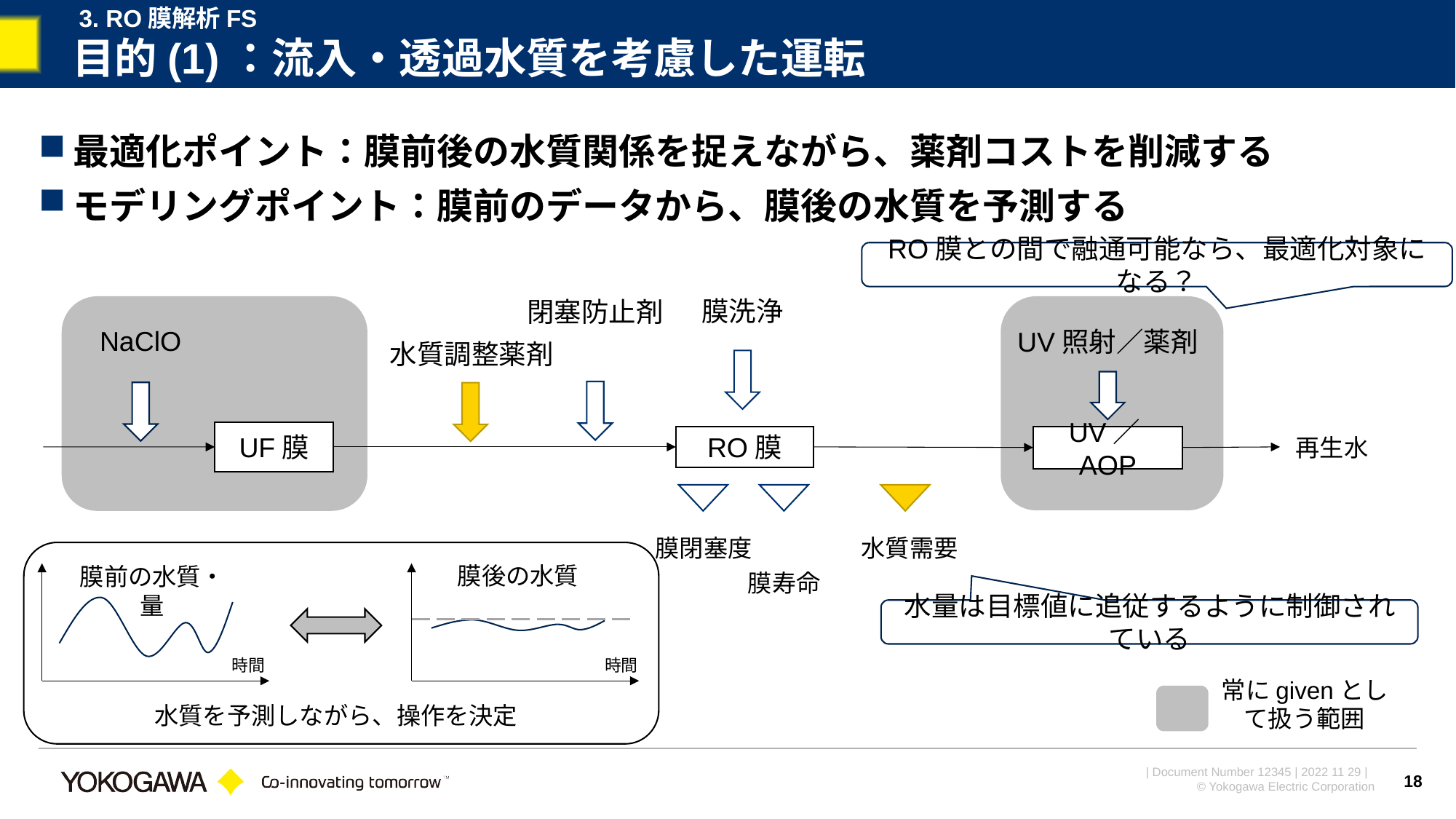

3. RO膜解析FS
# 目的(1)：流入・透過水質を考慮した運転
最適化ポイント：膜前後の水質関係を捉えながら、薬剤コストを削減する
モデリングポイント：膜前のデータから、膜後の水質を予測する
RO膜との間で融通可能なら、最適化対象になる？
膜洗浄
閉塞防止剤

NaClO
UV照射／薬剤
水質調整薬剤

UF膜
UV／AOP
RO膜
再生水

膜閉塞度
水質需要

膜後の水質
膜前の水質・量
膜寿命

水量は目標値に追従するように制御されている

時間
時間
常にgivenとして扱う範囲

水質を予測しながら、操作を決定
18